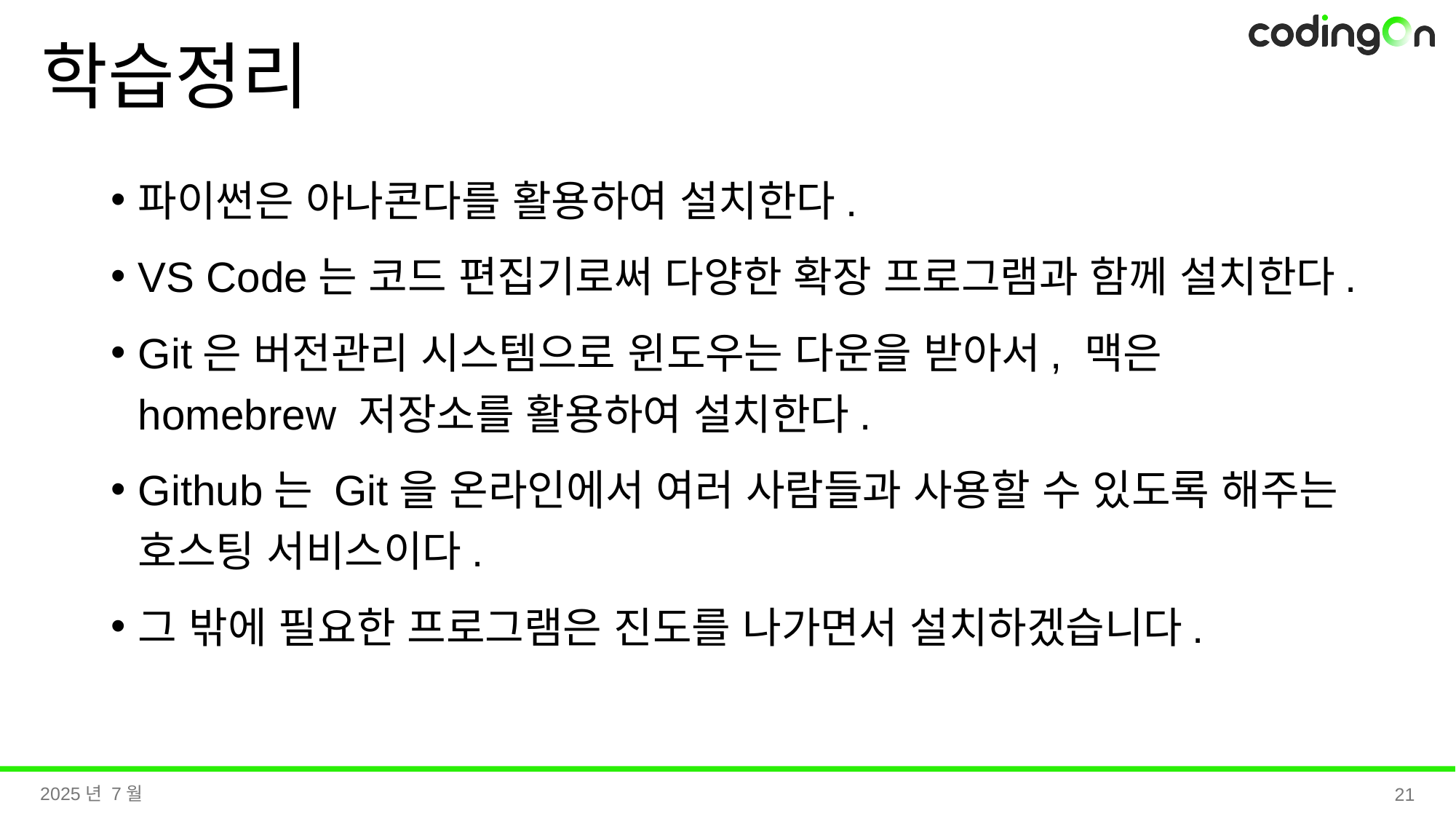

# 학습정리
파이썬은 아나콘다를 활용하여 설치한다.
VS Code는 코드 편집기로써 다양한 확장 프로그램과 함께 설치한다.
Git은 버전관리 시스템으로 윈도우는 다운을 받아서, 맥은 homebrew 저장소를 활용하여 설치한다.
Github는 Git을 온라인에서 여러 사람들과 사용할 수 있도록 해주는 호스팅 서비스이다.
그 밖에 필요한 프로그램은 진도를 나가면서 설치하겠습니다.
2025년 7월
21